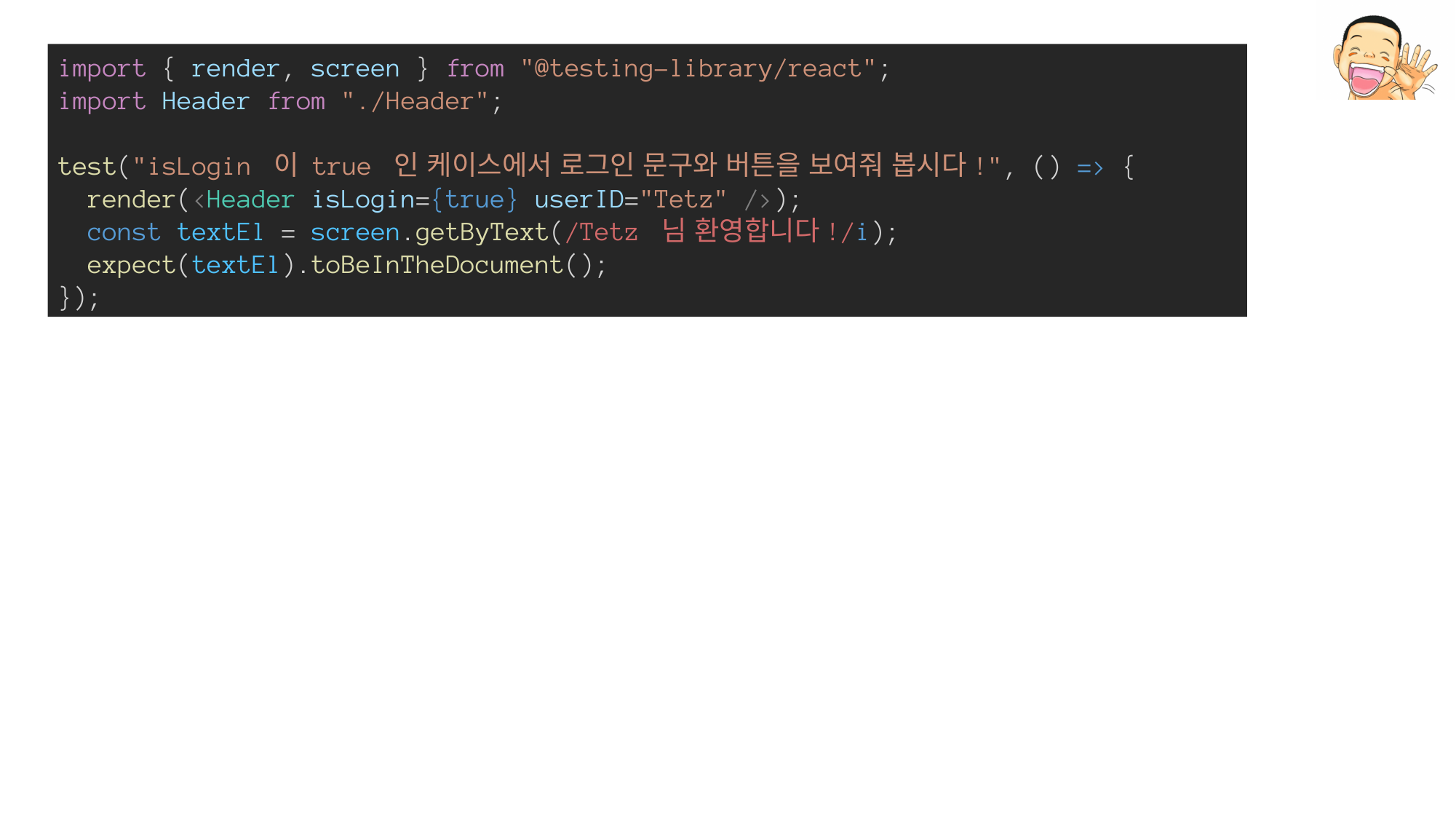

import { render, screen } from "@testing-library/react";
import Header from "./Header";
test("isLogin 이 true 인 케이스에서 로그인 문구와 버튼을 보여줘 봅시다!", () => {
  render(<Header isLogin={true} userID="Tetz" />);
  const textEl = screen.getByText(/Tetz 님 환영합니다!/i);
  expect(textEl).toBeInTheDocument();
});